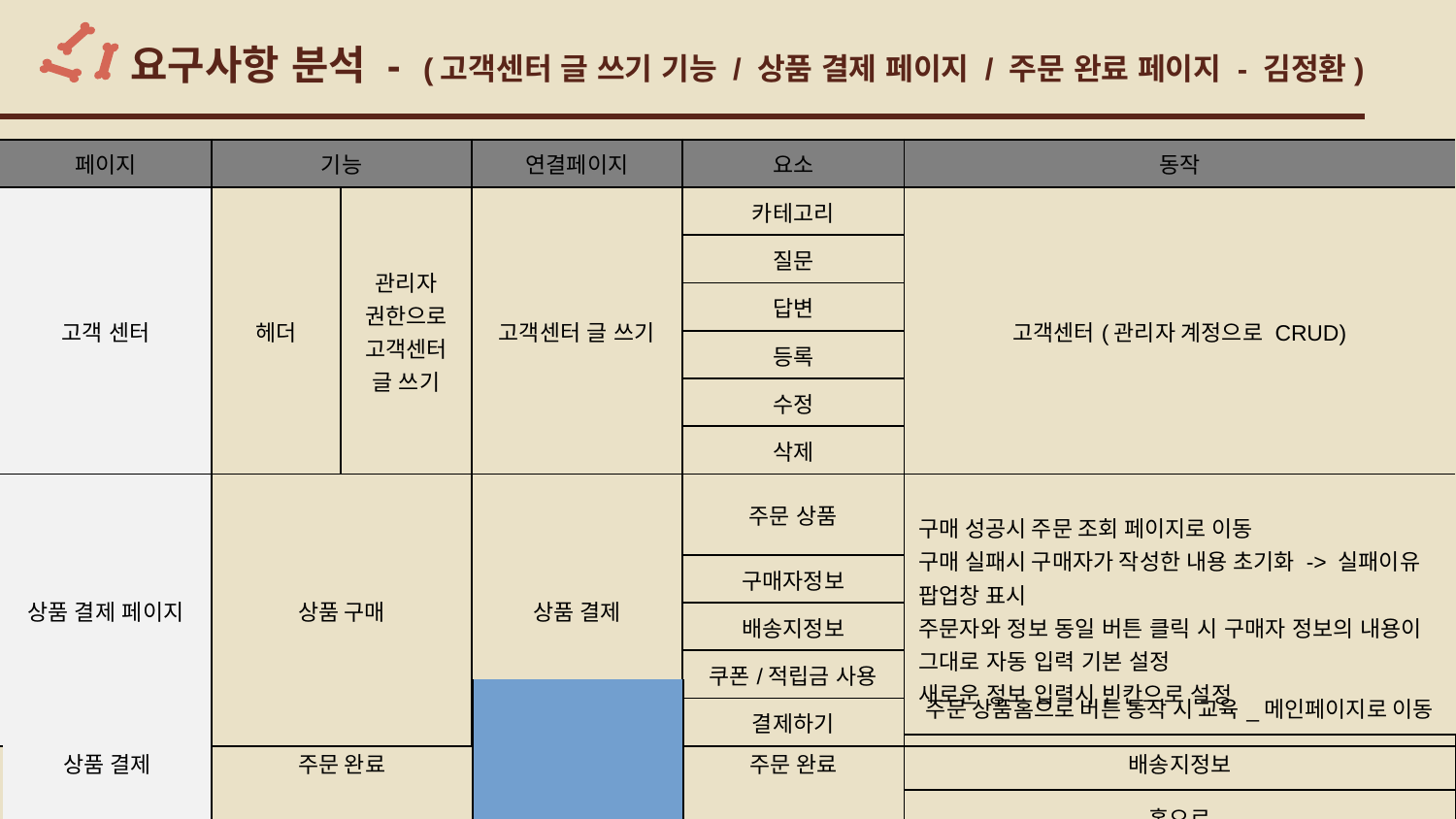

# 요구사항 분석 -  (고객센터 글 쓰기 기능 / 상품 결제 페이지 / 주문 완료 페이지 - 김정환)

| 페이지 | 기능 |  | 연결페이지 | 요소 | 동작 |
| --- | --- | --- | --- | --- | --- |
| 고객 센터 | 헤더 | 관리자 권한으로 고객센터 글 쓰기 | 고객센터 글 쓰기 | 카테고리 | 고객센터(관리자 계정으로 CRUD) |
|  |  |  |  | 질문 |  |
|  |  |  |  | 답변 |  |
|  |  |  |  | 등록 |  |
|  |  |  |  | 수정 |  |
|  |  |  |  | 삭제 |  |
| 상품 결제 페이지 | 상품 구매 |  | 상품 결제 | 주문 상품 | 구매 성공시 주문 조회 페이지로 이동 구매 실패시 구매자가 작성한 내용 초기화 -> 실패이유 팝업창 표시 주문자와 정보 동일 버튼 클릭 시 구매자 정보의 내용이 그대로 자동 입력 기본 설정 새로운 정보 입력시 빈칸으로 설정 |
|  |  |  |  | 구매자정보 |  |
|  |  |  |  | 배송지정보 |  |
|  |  |  |  | 쿠폰/적립금 사용 |  |
|  |  |  |  | 결제하기 |  |
| 상품 결제 | 주문 완료 |  | 주문 완료 | 주문 상품 | 홈으로 버튼 동작 시 교육\_메인페이지로 이동 |
| --- | --- | --- | --- | --- | --- |
|  |  |  |  | 배송지정보 |  |
|  |  |  |  | 홈으로 |  |